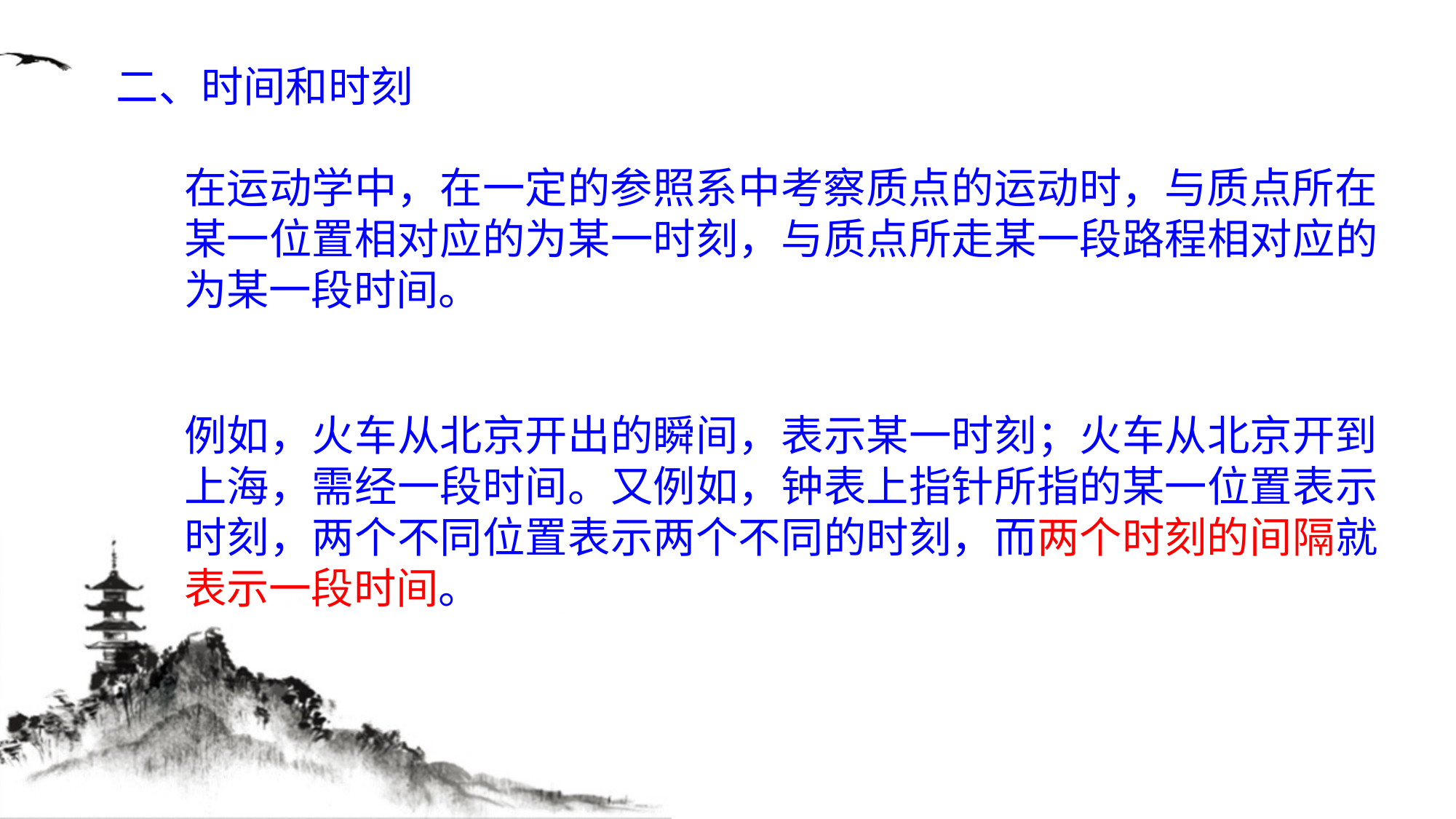

二、时间和时刻
在运动学中，在一定的参照系中考察质点的运动时，与质点所在某一位置相对应的为某一时刻，与质点所走某一段路程相对应的为某一段时间。
例如，火车从北京开出的瞬间，表示某一时刻；火车从北京开到上海，需经一段时间。又例如，钟表上指针所指的某一位置表示时刻，两个不同位置表示两个不同的时刻，而两个时刻的间隔就表示一段时间。